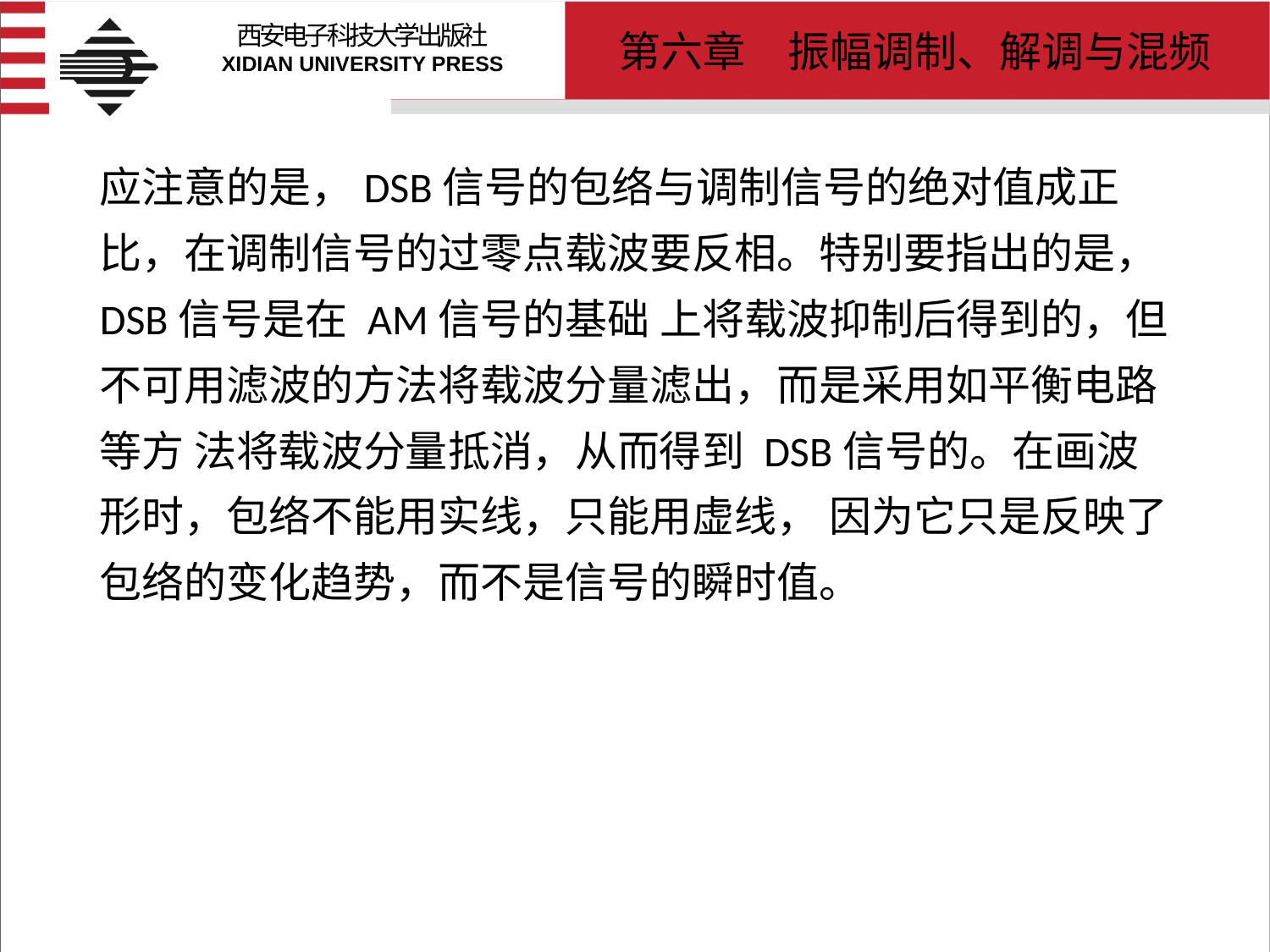

# 应注意的是，DSB信号的包络与调制信号的绝对值成正比，在调制信号的过零点载波要反相。特别要指出的是，DSB信号是在 AM信号的基础 上将载波抑制后得到的，但不可用滤波的方法将载波分量滤出，而是采用如平衡电路等方 法将载波分量抵消，从而得到 DSB信号的。在画波形时，包络不能用实线，只能用虚线， 因为它只是反映了包络的变化趋势，而不是信号的瞬时值。